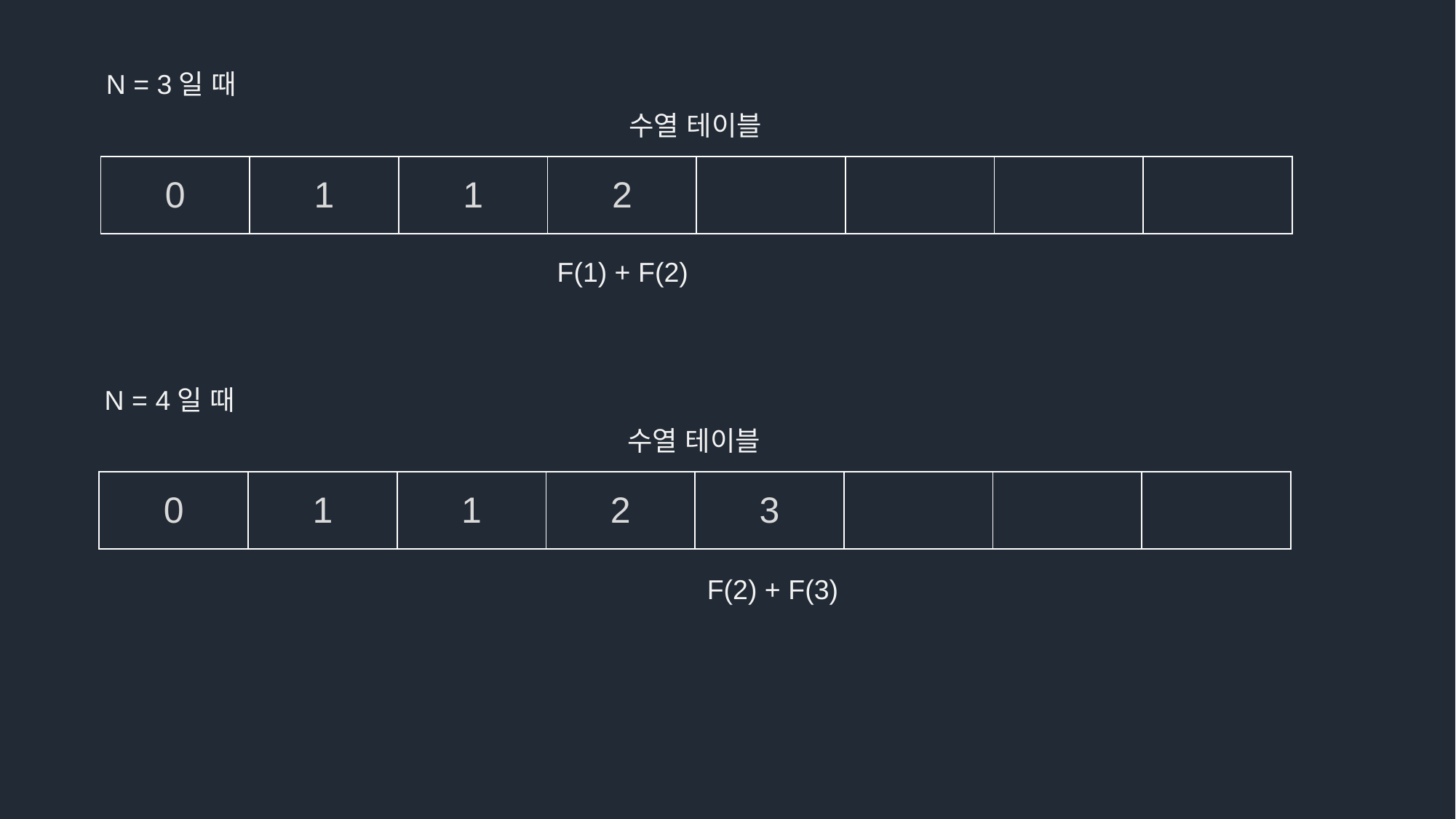

N = 3일 때
수열 테이블
| 0 | 1 | 1 | 2 |  |  |  |  |
| --- | --- | --- | --- | --- | --- | --- | --- |
F(1) + F(2)
N = 4일 때
수열 테이블
| 0 | 1 | 1 | 2 | 3 |  |  |  |
| --- | --- | --- | --- | --- | --- | --- | --- |
F(2) + F(3)